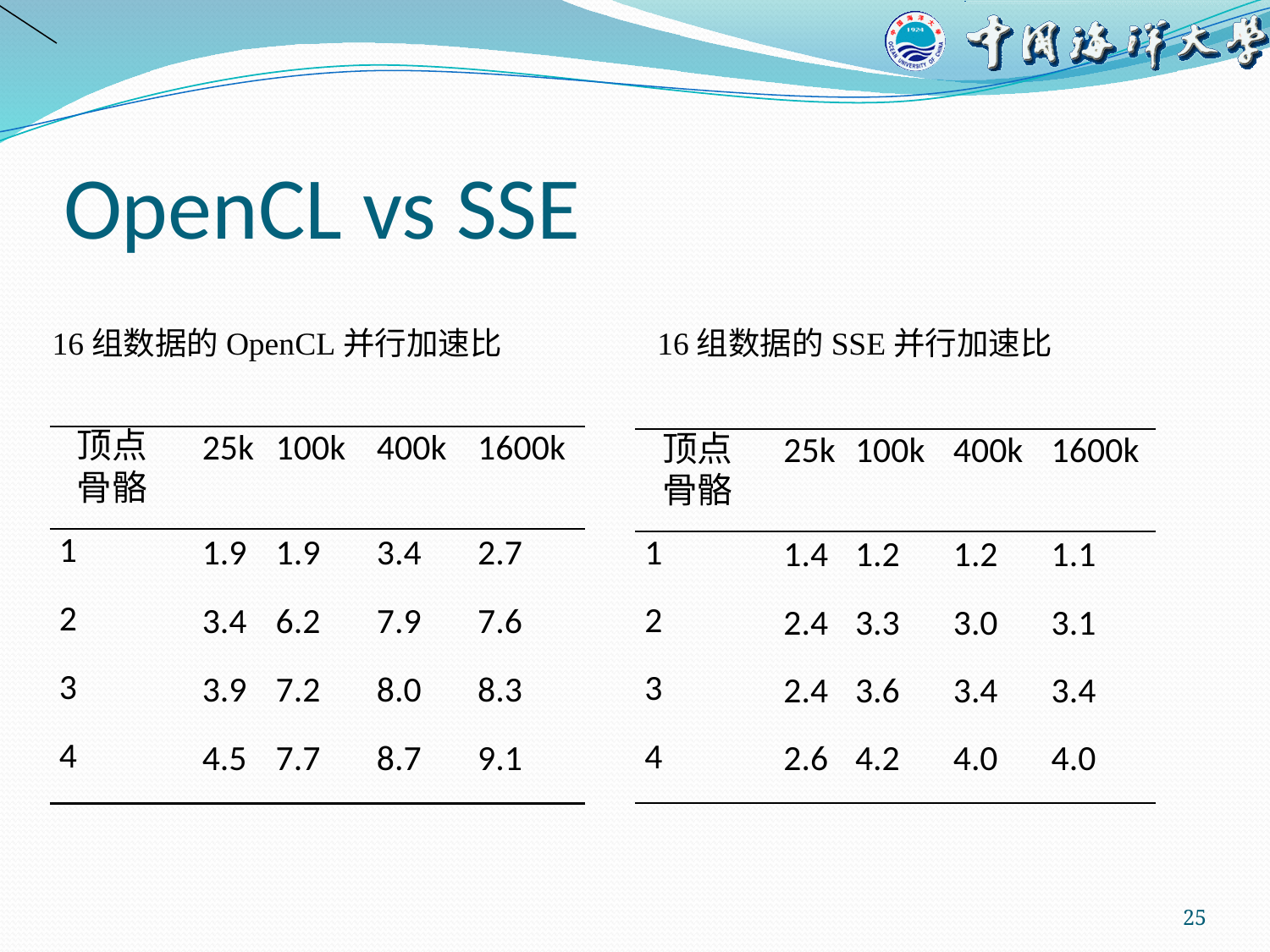

# OpenCL vs SSE
16组数据的OpenCL并行加速比
16组数据的SSE并行加速比
| 顶点 骨骼 | 25k | 100k | 400k | 1600k |
| --- | --- | --- | --- | --- |
| 1 | 1.9 | 1.9 | 3.4 | 2.7 |
| 2 | 3.4 | 6.2 | 7.9 | 7.6 |
| 3 | 3.9 | 7.2 | 8.0 | 8.3 |
| 4 | 4.5 | 7.7 | 8.7 | 9.1 |
| 顶点 骨骼 | 25k | 100k | 400k | 1600k |
| --- | --- | --- | --- | --- |
| 1 | 1.4 | 1.2 | 1.2 | 1.1 |
| 2 | 2.4 | 3.3 | 3.0 | 3.1 |
| 3 | 2.4 | 3.6 | 3.4 | 3.4 |
| 4 | 2.6 | 4.2 | 4.0 | 4.0 |
25